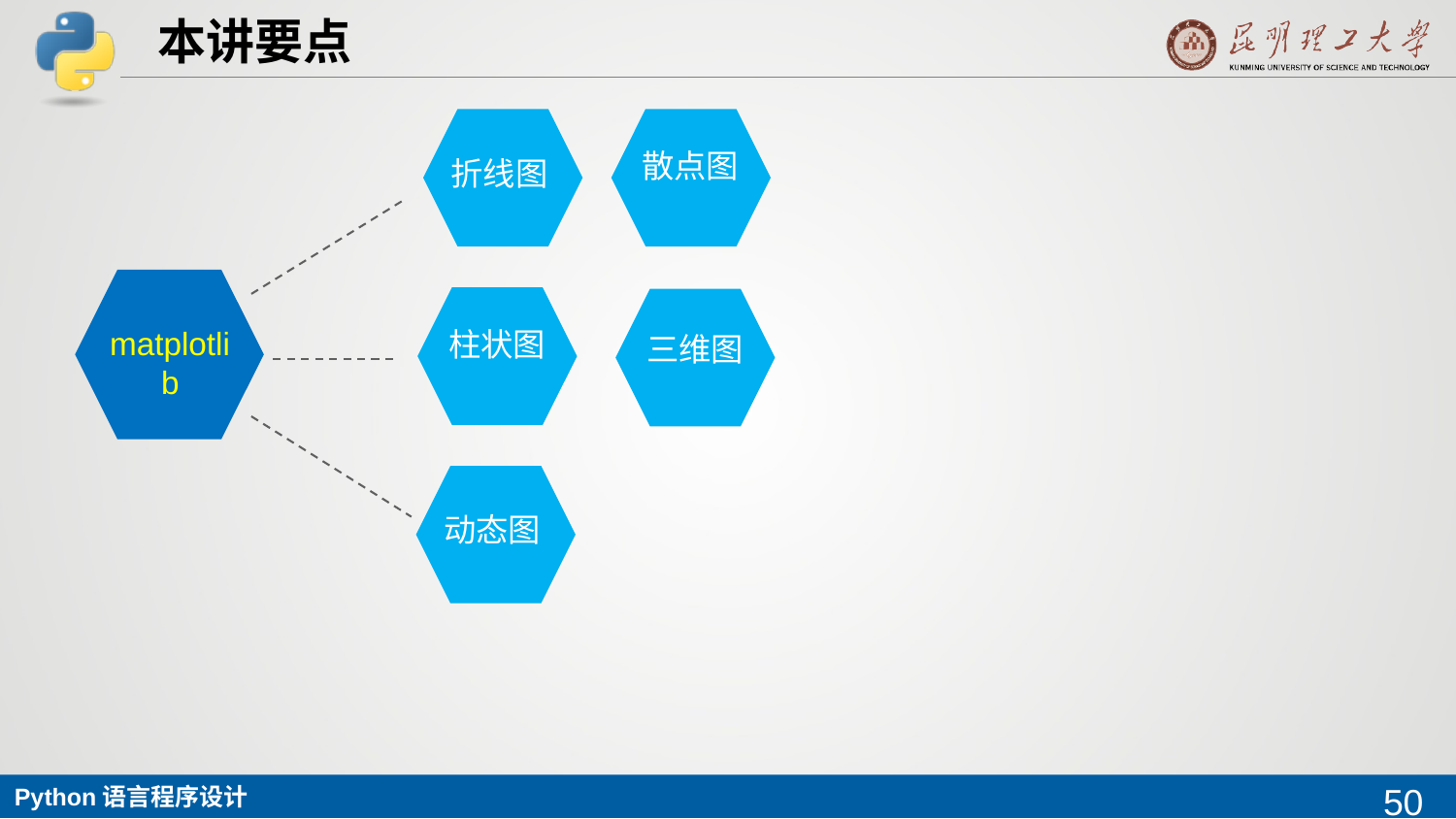

# 本讲要点

折线图

散点图

matplotlib

柱状图

三维图

动态图